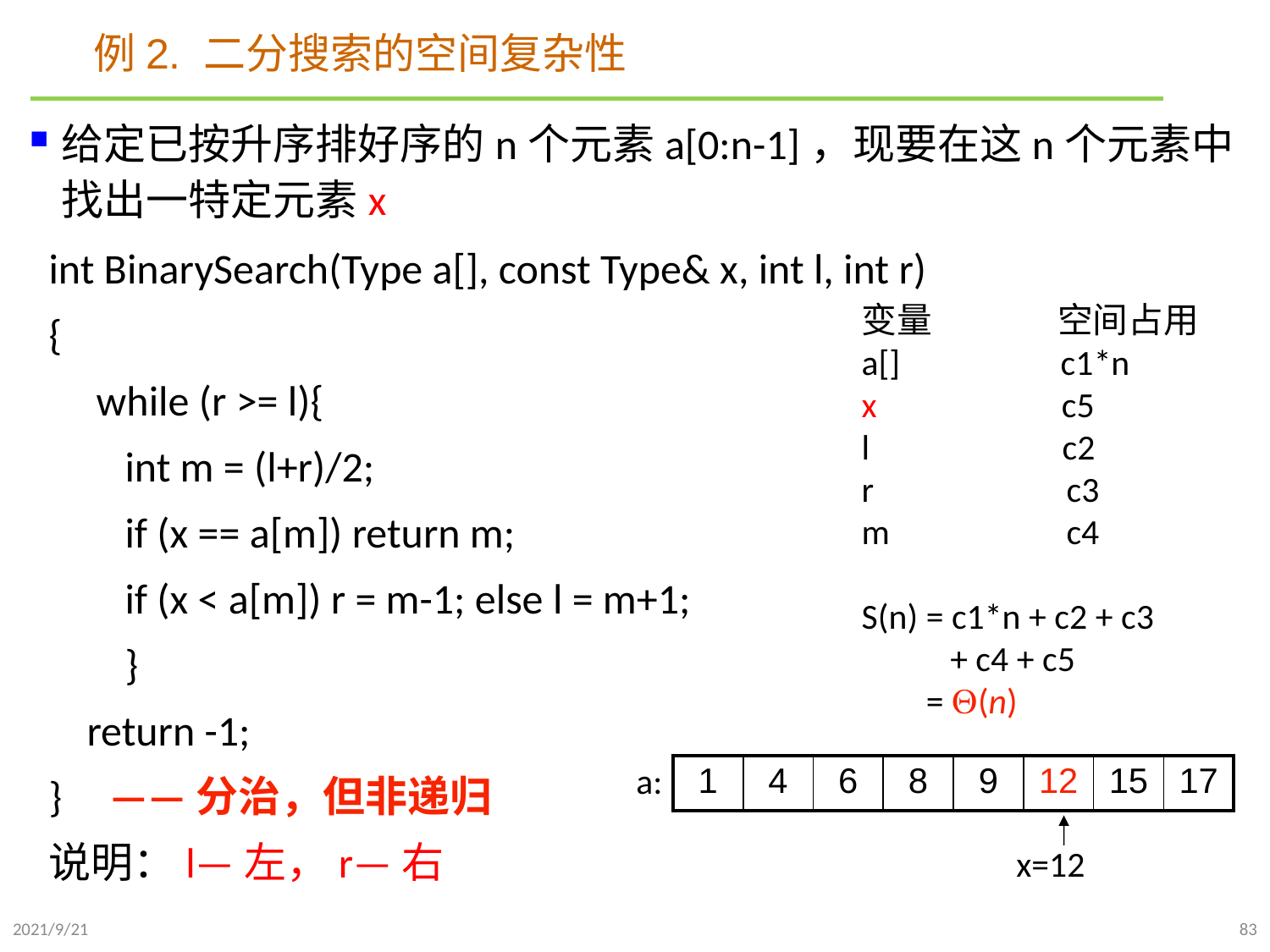

# 例2. 二分搜索的空间复杂性
给定已按升序排好序的n个元素a[0:n-1]，现要在这n个元素中找出一特定元素x

int BinarySearch(Type a[], const Type& x, int l, int r)
{
     while (r >= l){
        int m = (l+r)/2;
        if (x == a[m]) return m;
        if (x < a[m]) r = m-1; else l = m+1;
        }
    return -1;
}     ——分治，但非递归
说明：l—左，r—右
变量                空间占用
a[]                    c1*n
x                       c5
l                        c2
r                        c3
m                      c4

S(n) = c1*n + c2 + c3
           + c4 + c5
        = Θ(n)
a:
| 1 | 4 | 6 | 8 | 9 | 12 | 15 | 17 |
| --- | --- | --- | --- | --- | --- | --- | --- |

x=12

2021/9/21
83